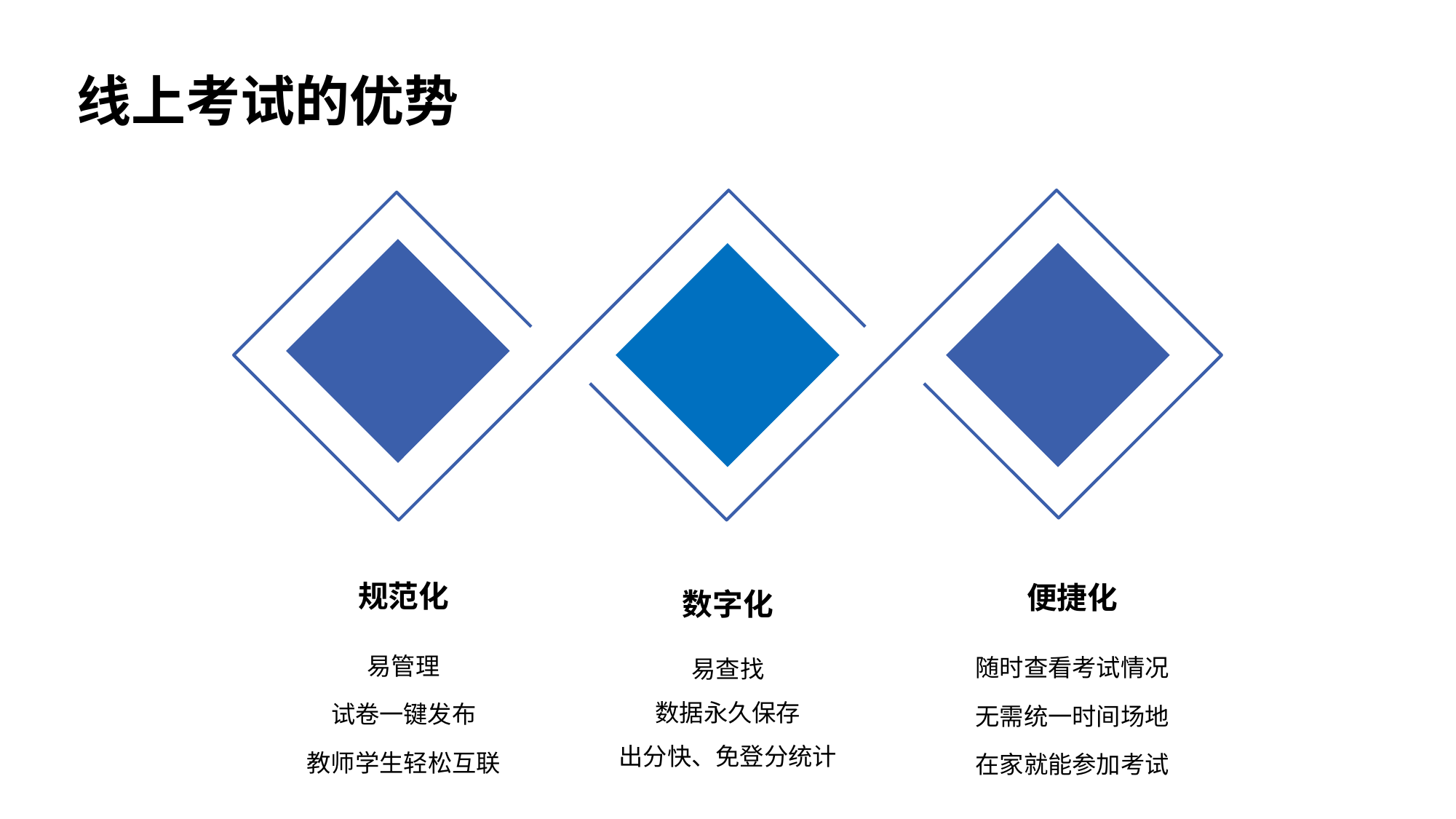

线上考试的优势

规范化
易管理
试卷一键发布
教师学生轻松互联
便捷化
随时查看考试情况
无需统一时间场地
在家就能参加考试
数字化
易查找
数据永久保存
出分快、免登分统计